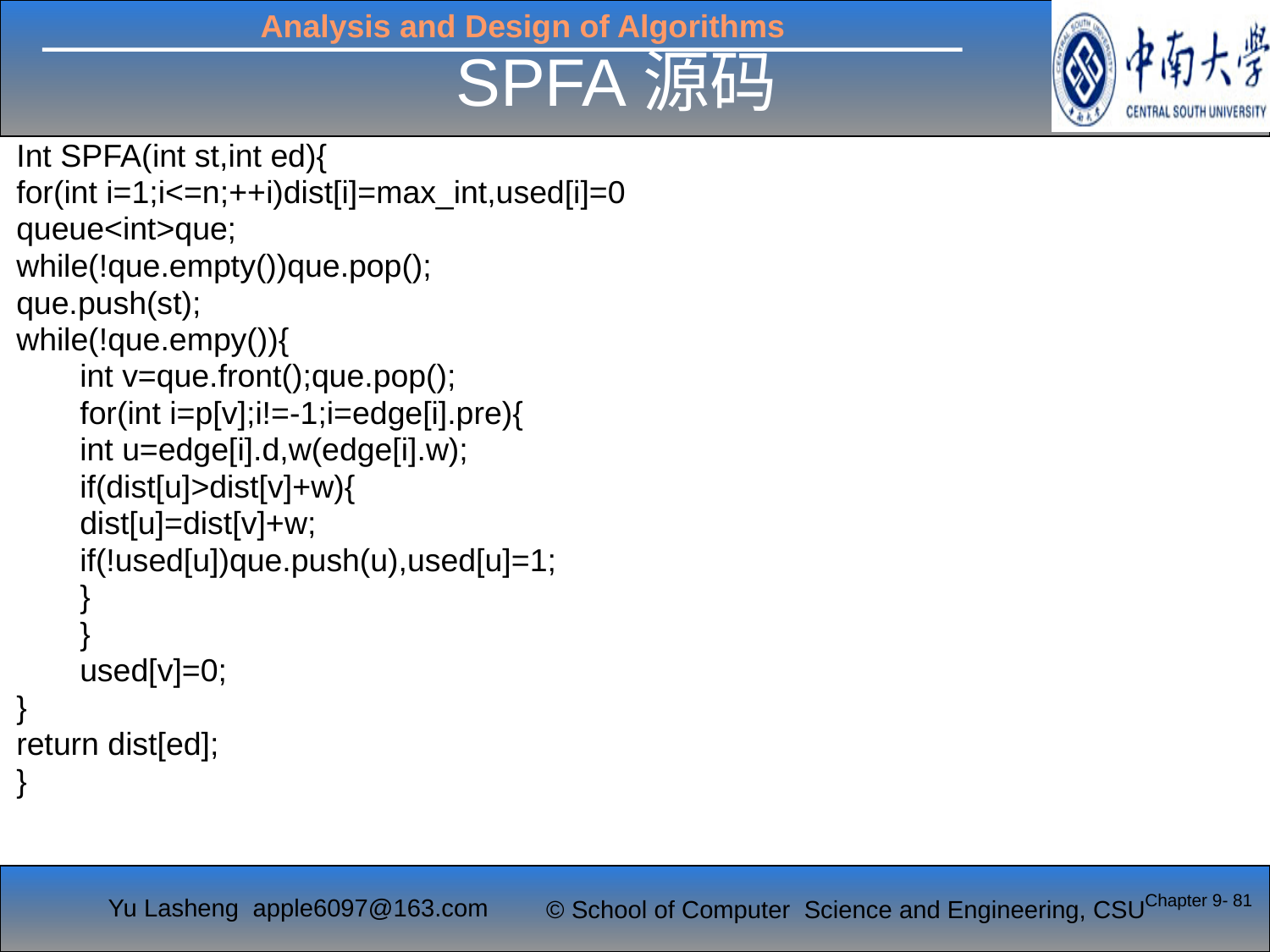

# SPFA源码
Int SPFA(int st,int ed){
for(int i=1;i<=n;++i)dist[i]=max_int,used[i]=0
queue<int>que;
while(!que.empty())que.pop();
que.push(st);
while(!que.empy()){
int v=que.front();que.pop();
for(int i=p[v];i!=-1;i=edge[i].pre){
int u=edge[i].d,w(edge[i].w);
if(dist[u]>dist[v]+w){
dist[u]=dist[v]+w;
if(!used[u])que.push(u),used[u]=1;
}
}
used[v]=0;
}
return dist[ed];
}
Chapter 9- 81